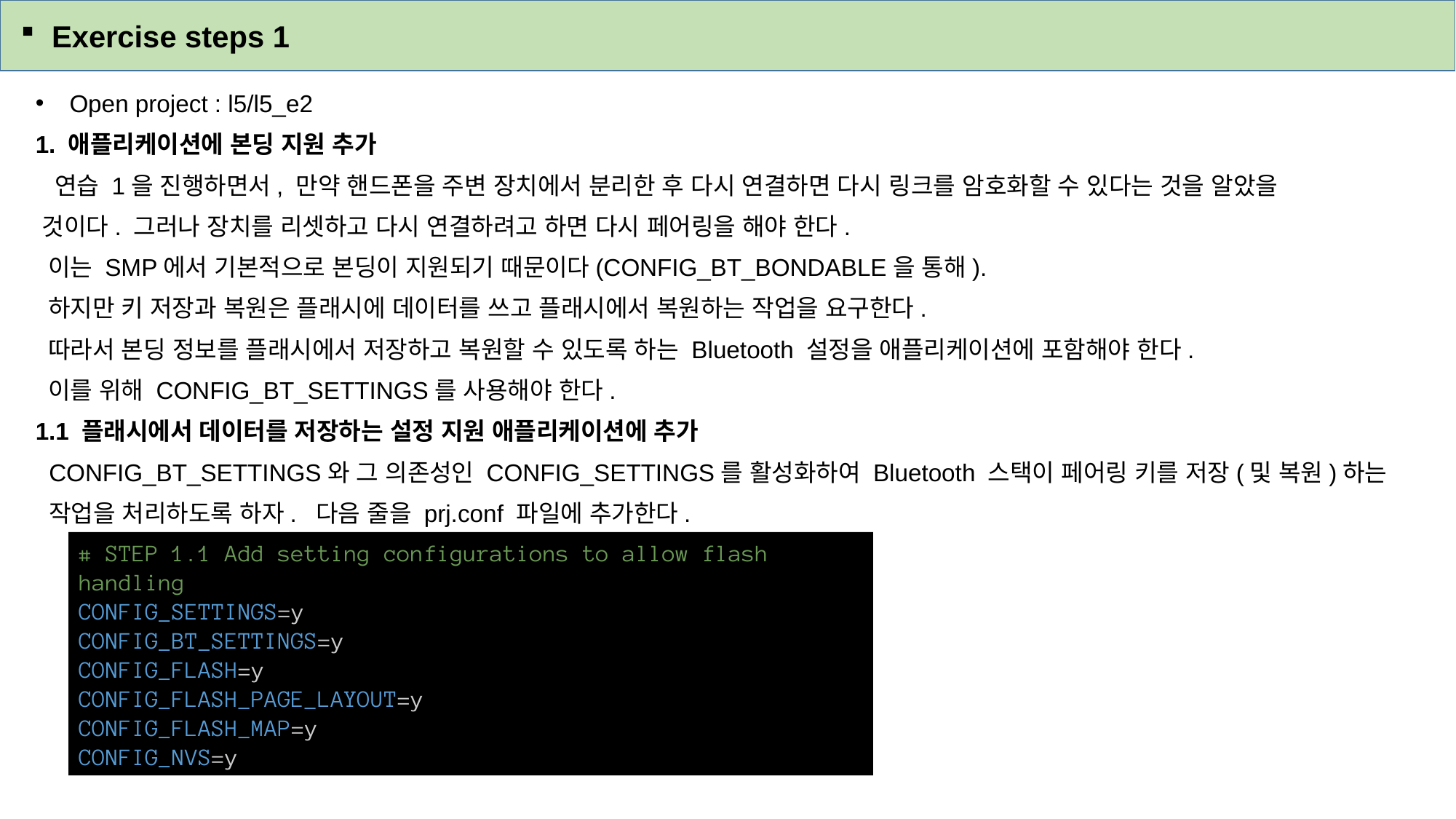

Exercise steps 1
Open project : l5/l5_e2
1. 애플리케이션에 본딩 지원 추가
  연습 1을 진행하면서, 만약 핸드폰을 주변 장치에서 분리한 후 다시 연결하면 다시 링크를 암호화할 수 있다는 것을 알았을
 것이다. 그러나 장치를 리셋하고 다시 연결하려고 하면 다시 페어링을 해야 한다.
 이는 SMP에서 기본적으로 본딩이 지원되기 때문이다(CONFIG_BT_BONDABLE을 통해).
 하지만 키 저장과 복원은 플래시에 데이터를 쓰고 플래시에서 복원하는 작업을 요구한다.
 따라서 본딩 정보를 플래시에서 저장하고 복원할 수 있도록 하는 Bluetooth 설정을 애플리케이션에 포함해야 한다.
 이를 위해 CONFIG_BT_SETTINGS를 사용해야 한다.
1.1 플래시에서 데이터를 저장하는 설정 지원 애플리케이션에 추가
  CONFIG_BT_SETTINGS와 그 의존성인 CONFIG_SETTINGS를 활성화하여 Bluetooth 스택이 페어링 키를 저장(및 복원)하는
  작업을 처리하도록 하자.  다음 줄을 prj.conf 파일에 추가한다.

# STEP 1.1 Add setting configurations to allow flash handling
CONFIG_SETTINGS=y
CONFIG_BT_SETTINGS=y
CONFIG_FLASH=y
CONFIG_FLASH_PAGE_LAYOUT=y
CONFIG_FLASH_MAP=y
CONFIG_NVS=y